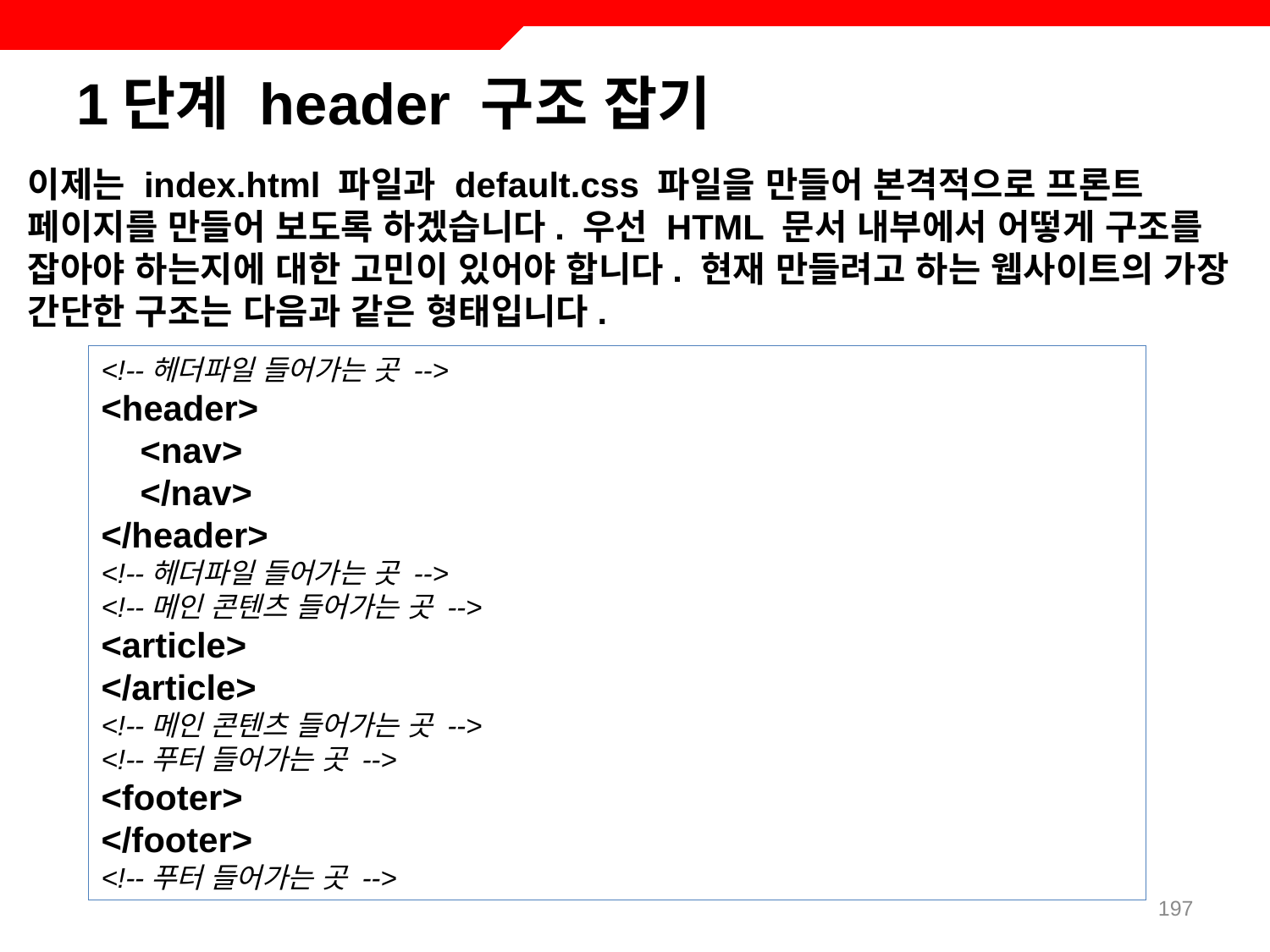

# 1단계 header 구조 잡기
이제는 index.html 파일과 default.css 파일을 만들어 본격적으로 프론트 페이지를 만들어 보도록 하겠습니다. 우선 HTML 문서 내부에서 어떻게 구조를 잡아야 하는지에 대한 고민이 있어야 합니다. 현재 만들려고 하는 웹사이트의 가장 간단한 구조는 다음과 같은 형태입니다.
<!--헤더파일 들어가는 곳 -->
<header>
    <nav>
    </nav>
</header>
<!--헤더파일 들어가는 곳 -->
<!--메인 콘텐츠 들어가는 곳 -->
<article>
</article>
<!--메인 콘텐츠 들어가는 곳 -->
<!--푸터 들어가는 곳 -->
<footer>
</footer>
<!--푸터 들어가는 곳 -->
197